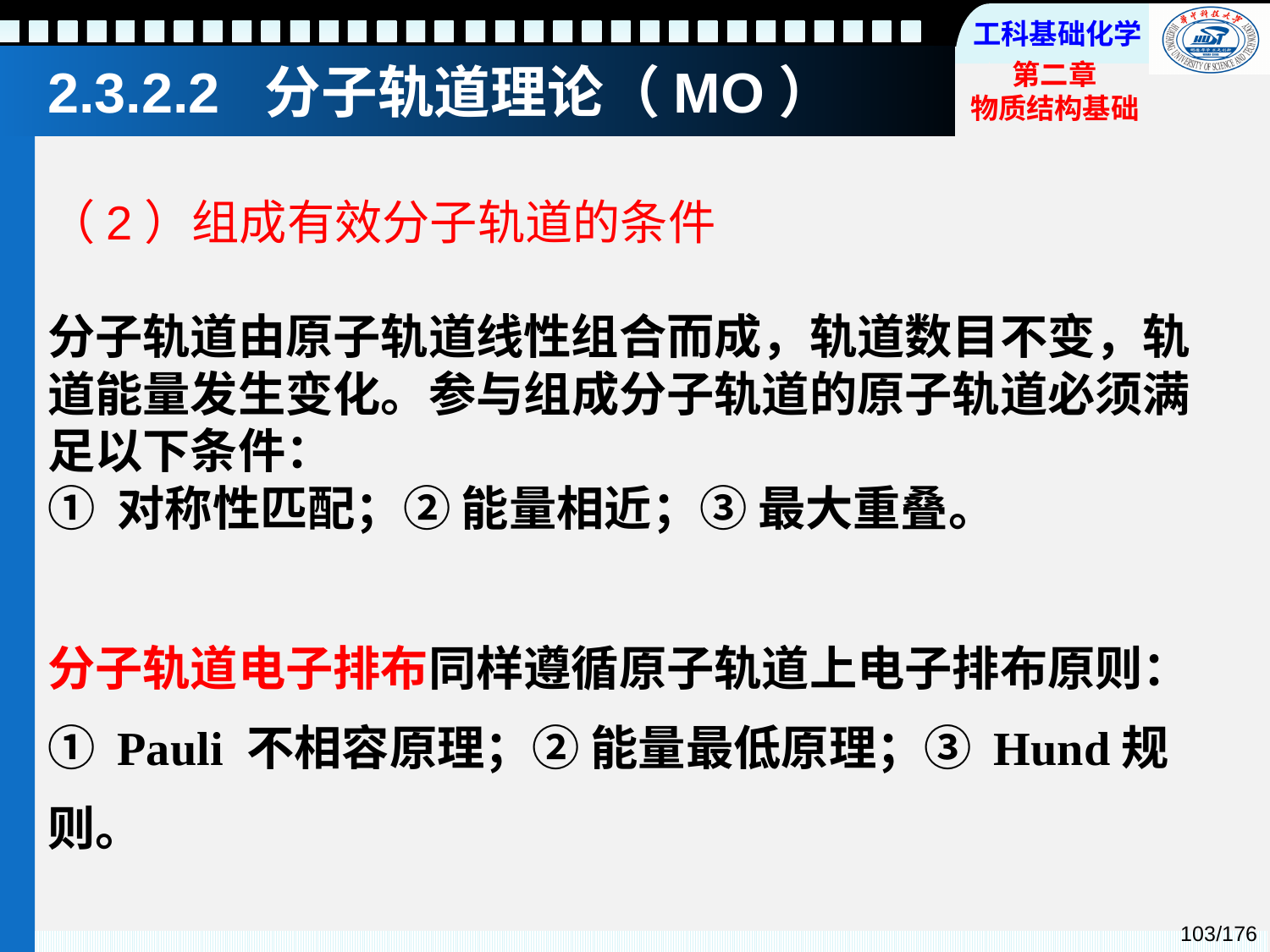

2.3.2.2  分子轨道理论（MO）
（2）组成有效分子轨道的条件

分子轨道由原子轨道线性组合而成，轨道数目不变，轨道能量发生变化。参与组成分子轨道的原子轨道必须满足以下条件：
① 对称性匹配；② 能量相近；③ 最大重叠。

分子轨道电子排布同样遵循原子轨道上电子排布原则：① Pauli 不相容原理；② 能量最低原理；③ Hund规则。